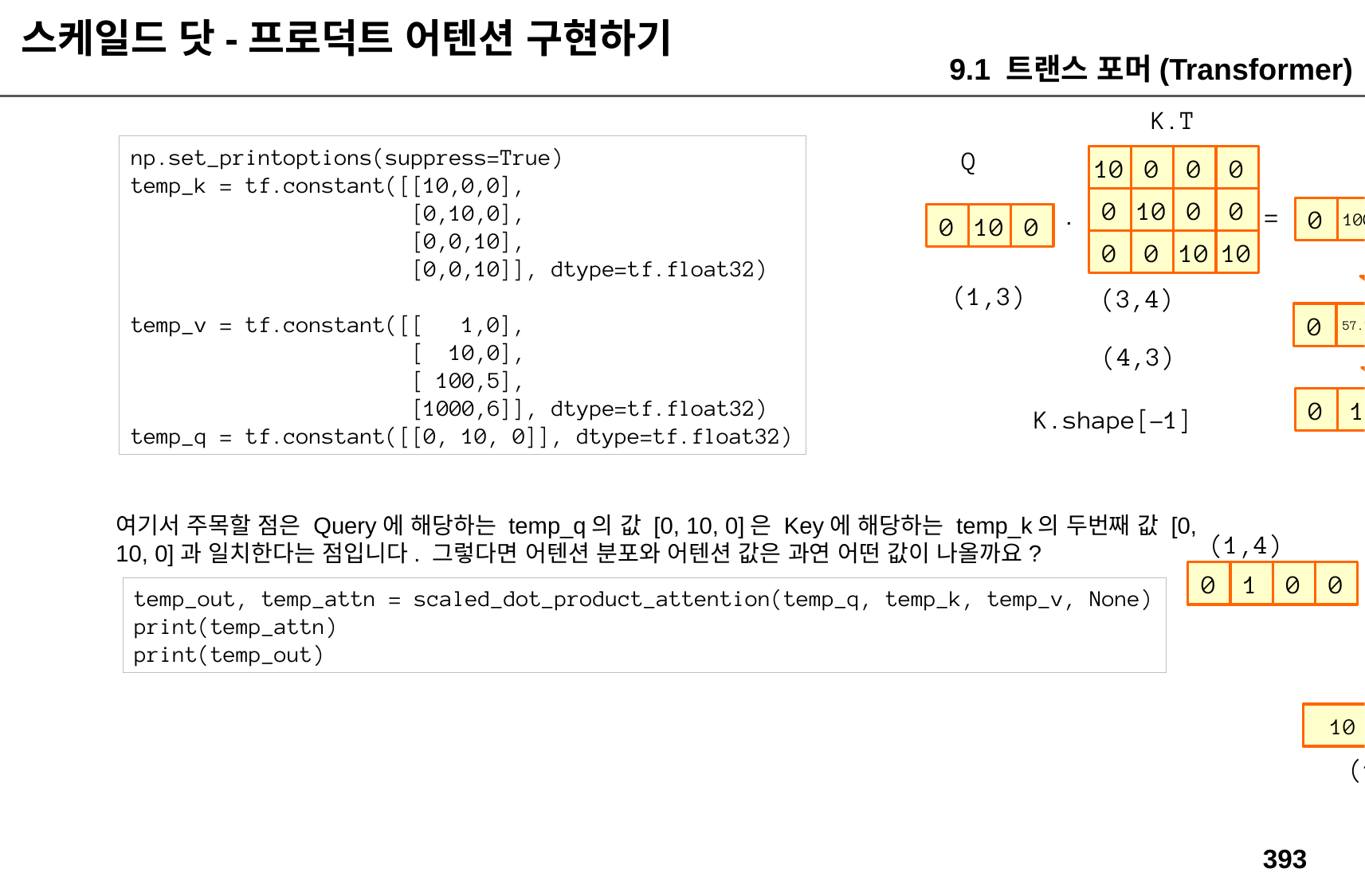

스케일드 닷-프로덕트 어텐션 구현하기
9.1 트랜스 포머(Transformer)
K.T
np.set_printoptions(suppress=True)
temp_k = tf.constant([[10,0,0],
                      [0,10,0],
                      [0,0,10],
                      [0,0,10]], dtype=tf.float32)

temp_v = tf.constant([[   1,0],
                      [  10,0],
                      [ 100,5],
                      [1000,6]], dtype=tf.float32)
temp_q = tf.constant([[0, 10, 0]], dtype=tf.float32)
Q
10
0
0
0
0
10
0
0
.
=
0
100
0
0
0
10
0
0
0
10
10

(1,3)
(3,4)
0
57.7
0
0
(4,3)

0
1
0
0
K.shape[-1]
(4,2)
1
0
여기서 주목할 점은 Query에 해당하는 temp_q의 값 [0, 10, 0]은 Key에 해당하는 temp_k의 두번째 값 [0, 10, 0]과 일치한다는 점입니다. 그렇다면 어텐션 분포와 어텐션 값은 과연 어떤 값이 나올까요?
(1,4)
10
0
.
0
1
0
0
temp_out, temp_attn = scaled_dot_product_attention(temp_q, temp_k, temp_v, None)
print(temp_attn)
print(temp_out)
100
5
1000
6
10
0
(1,2)